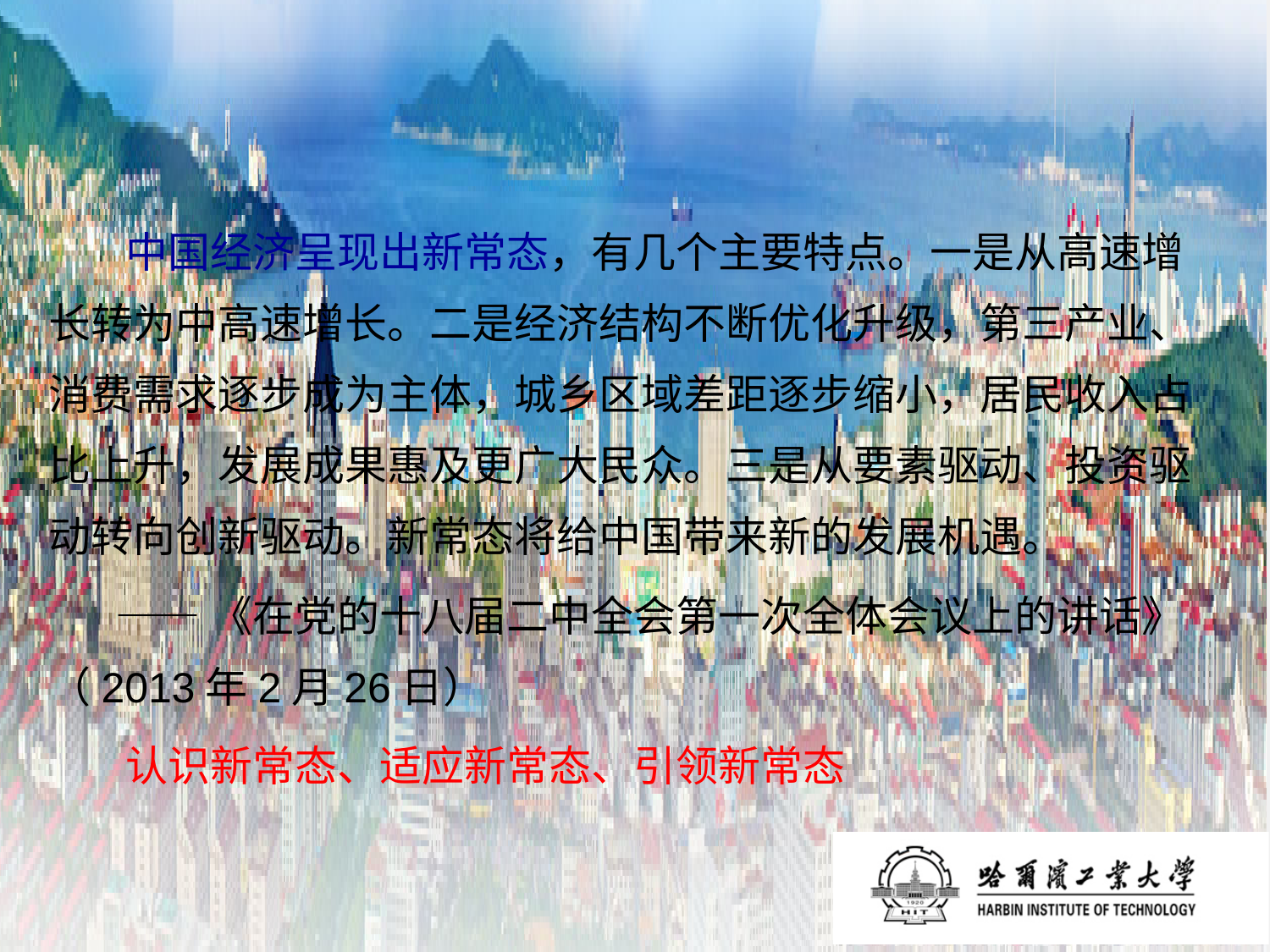

中国经济呈现出新常态，有几个主要特点。一是从高速增长转为中高速增长。二是经济结构不断优化升级，第三产业、消费需求逐步成为主体，城乡区域差距逐步缩小，居民收入占比上升，发展成果惠及更广大民众。三是从要素驱动、投资驱动转向创新驱动。新常态将给中国带来新的发展机遇。
       ——《在党的十八届二中全会第一次全体会议上的讲话》（2013年2月26日）
       认识新常态、适应新常态、引领新常态